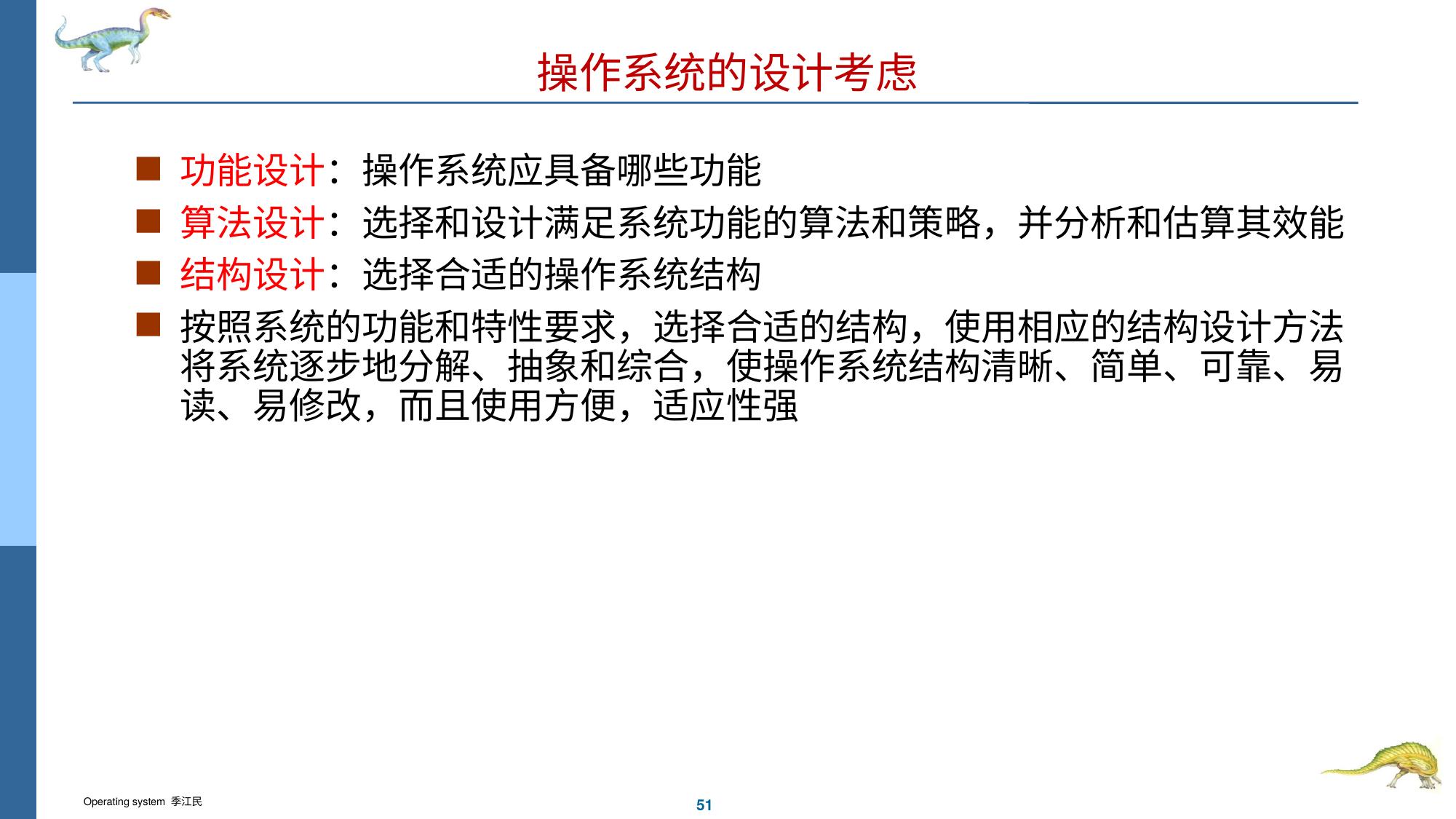

# 操作系统的设计考虑
功能设计：操作系统应具备哪些功能
算法设计：选择和设计满足系统功能的算法和策略，并分析和估算其效能
结构设计：选择合适的操作系统结构
按照系统的功能和特性要求，选择合适的结构，使用相应的结构设计方法将系统逐步地分解、抽象和综合，使操作系统结构清晰、简单、可靠、易读、易修改，而且使用方便，适应性强